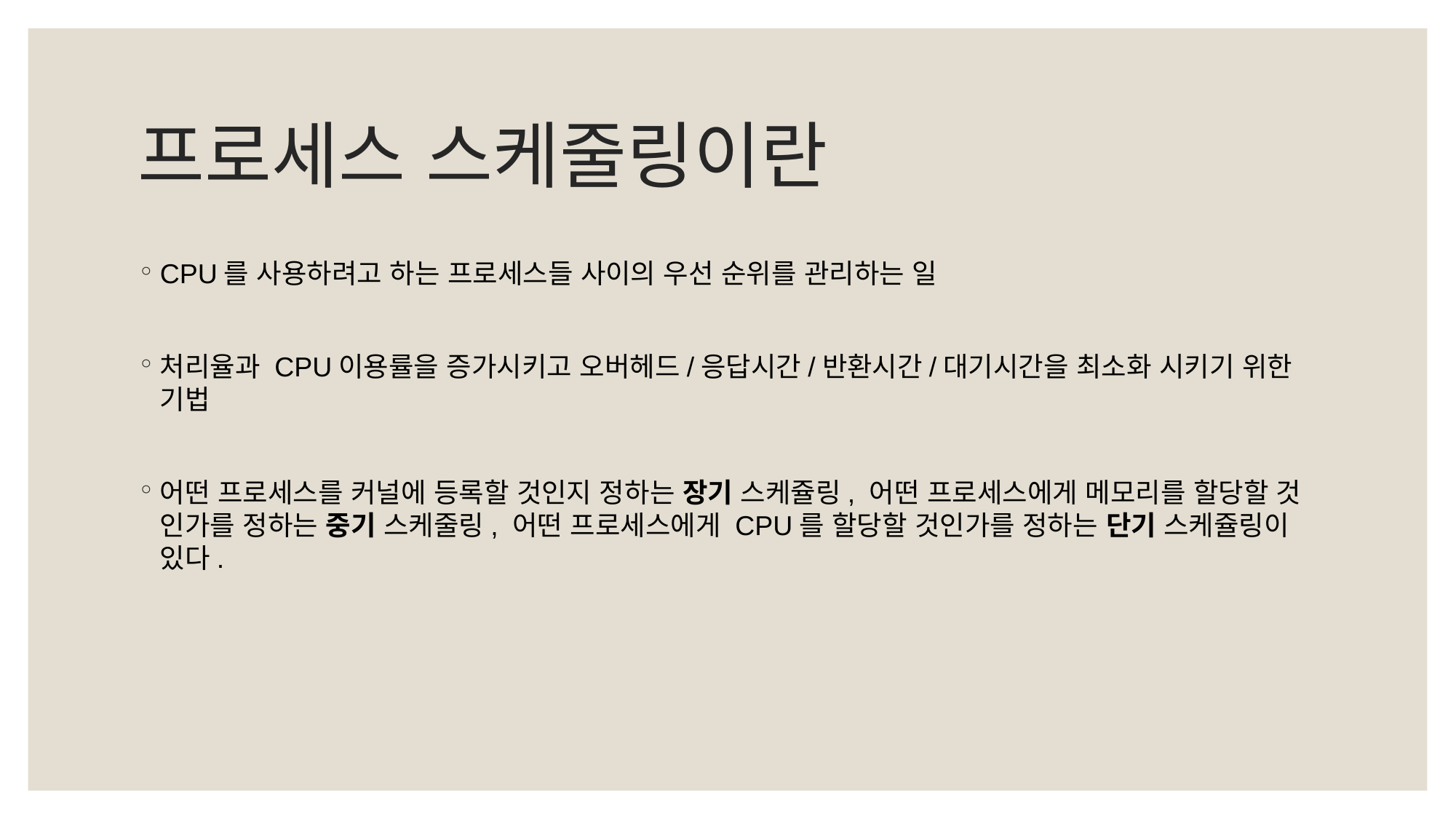

# 프로세스 스케줄링이란
CPU를 사용하려고 하는 프로세스들 사이의 우선 순위를 관리하는 일

처리율과 CPU이용률을 증가시키고 오버헤드/응답시간/반환시간/대기시간을 최소화 시키기 위한 기법

어떤 프로세스를 커널에 등록할 것인지 정하는 장기 스케쥴링, 어떤 프로세스에게 메모리를 할당할 것 인가를 정하는 중기 스케줄링, 어떤 프로세스에게 CPU를 할당할 것인가를 정하는 단기 스케쥴링이 있다.